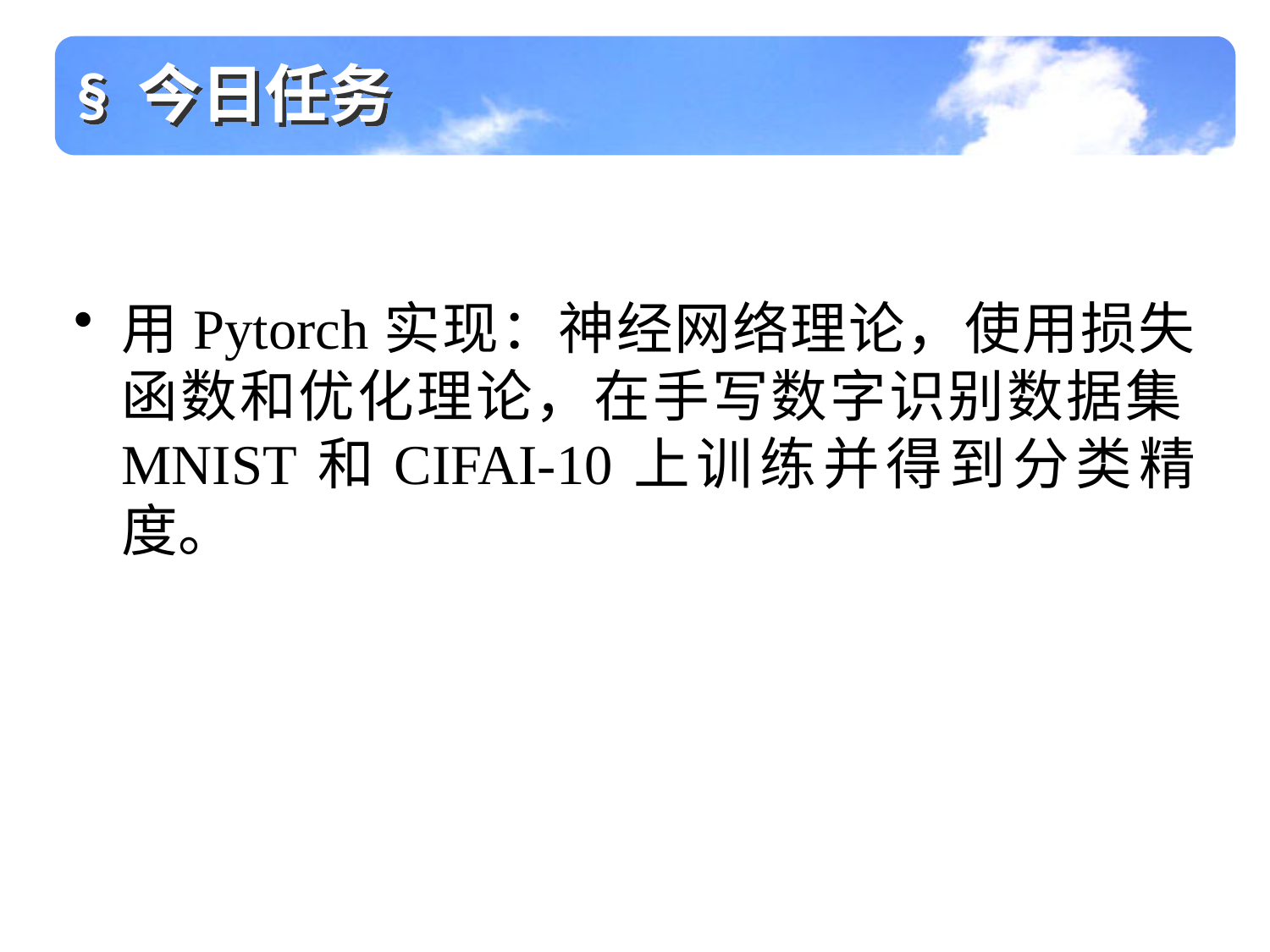

§ 今日任务
用Pytorch实现：神经网络理论，使用损失函数和优化理论，在手写数字识别数据集MNIST和CIFAI-10上训练并得到分类精度。